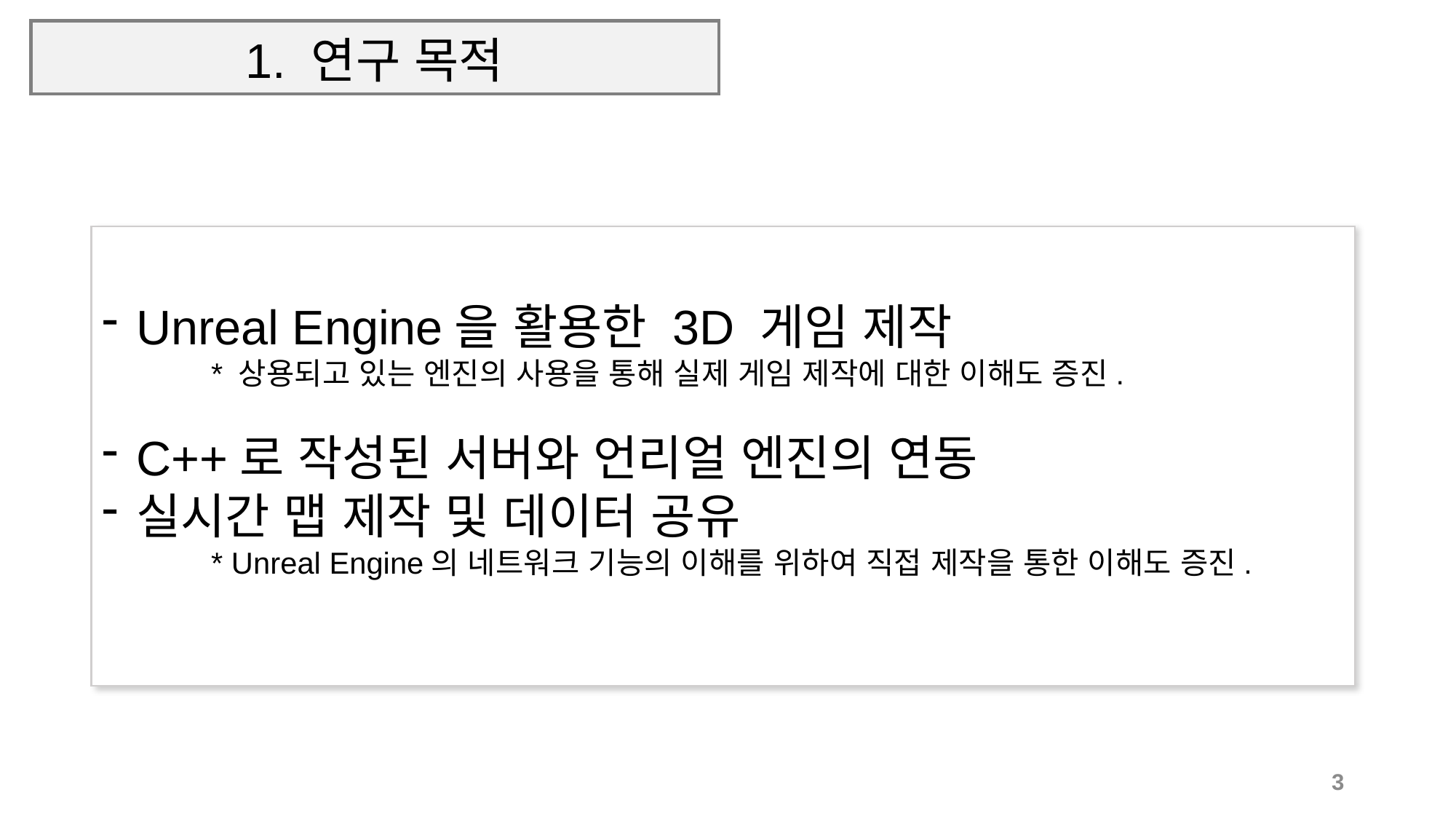

# 1. 연구 목적
Unreal Engine을 활용한 3D 게임 제작
	* 상용되고 있는 엔진의 사용을 통해 실제 게임 제작에 대한 이해도 증진.

C++로 작성된 서버와 언리얼 엔진의 연동
실시간 맵 제작 및 데이터 공유
	* Unreal Engine의 네트워크 기능의 이해를 위하여 직접 제작을 통한 이해도 증진.

3